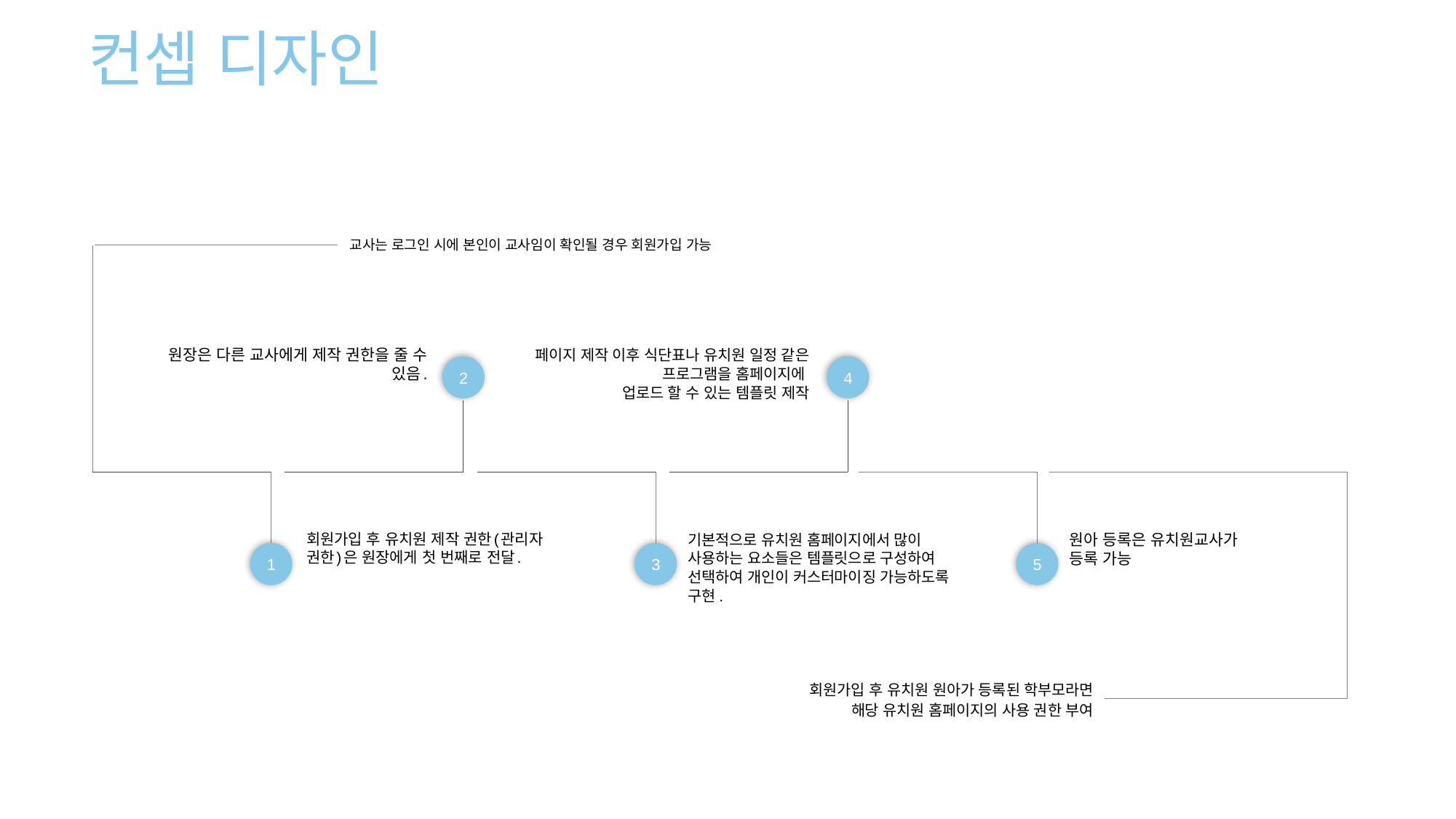

컨셉 디자인
교사는 로그인 시에 본인이 교사임이 확인될 경우 회원가입 가능
원장은 다른 교사에게 제작 권한을 줄 수 있음.
페이지 제작 이후 식단표나 유치원 일정 같은 프로그램을 홈페이지에
업로드 할 수 있는 템플릿 제작
2
4
1
3
5
회원가입 후 유치원 제작 권한(관리자 권한)은 원장에게 첫 번째로 전달.
기본적으로 유치원 홈페이지에서 많이 사용하는 요소들은 템플릿으로 구성하여 선택하여 개인이 커스터마이징 가능하도록 구현.
원아 등록은 유치원교사가
등록 가능
회원가입 후 유치원 원아가 등록된 학부모라면
해당 유치원 홈페이지의 사용 권한 부여